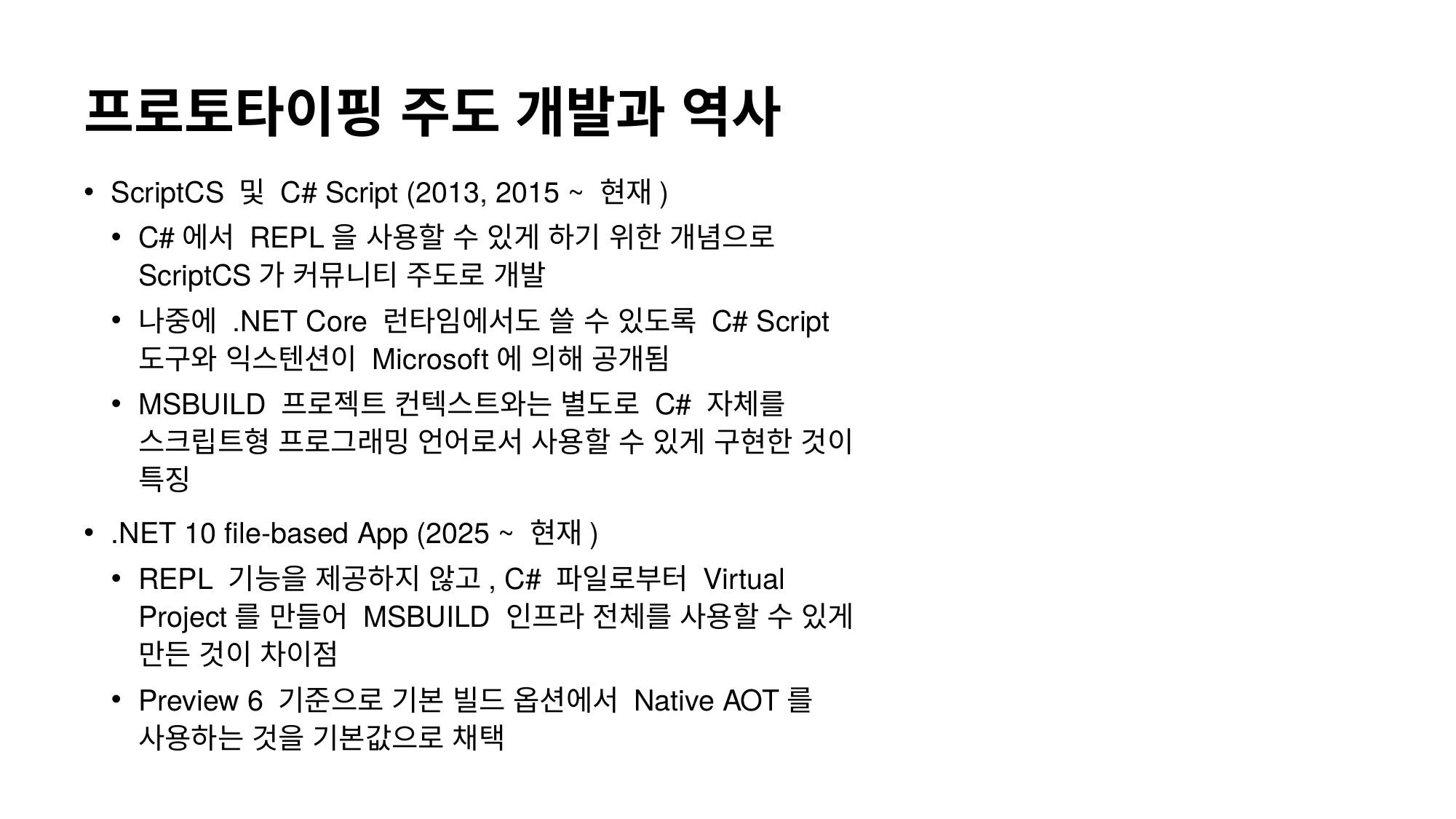

# 프로토타이핑 주도 개발과 역사
ScriptCS 및 C# Script (2013, 2015 ~ 현재)
C#에서 REPL을 사용할 수 있게 하기 위한 개념으로 ScriptCS가 커뮤니티 주도로 개발
나중에 .NET Core 런타임에서도 쓸 수 있도록 C# Script 도구와 익스텐션이 Microsoft에 의해 공개됨
MSBUILD 프로젝트 컨텍스트와는 별도로 C# 자체를 스크립트형 프로그래밍 언어로서 사용할 수 있게 구현한 것이 특징
.NET 10 file-based App (2025 ~ 현재)
REPL 기능을 제공하지 않고, C# 파일로부터 Virtual Project를 만들어 MSBUILD 인프라 전체를 사용할 수 있게 만든 것이 차이점
Preview 6 기준으로 기본 빌드 옵션에서 Native AOT를 사용하는 것을 기본값으로 채택